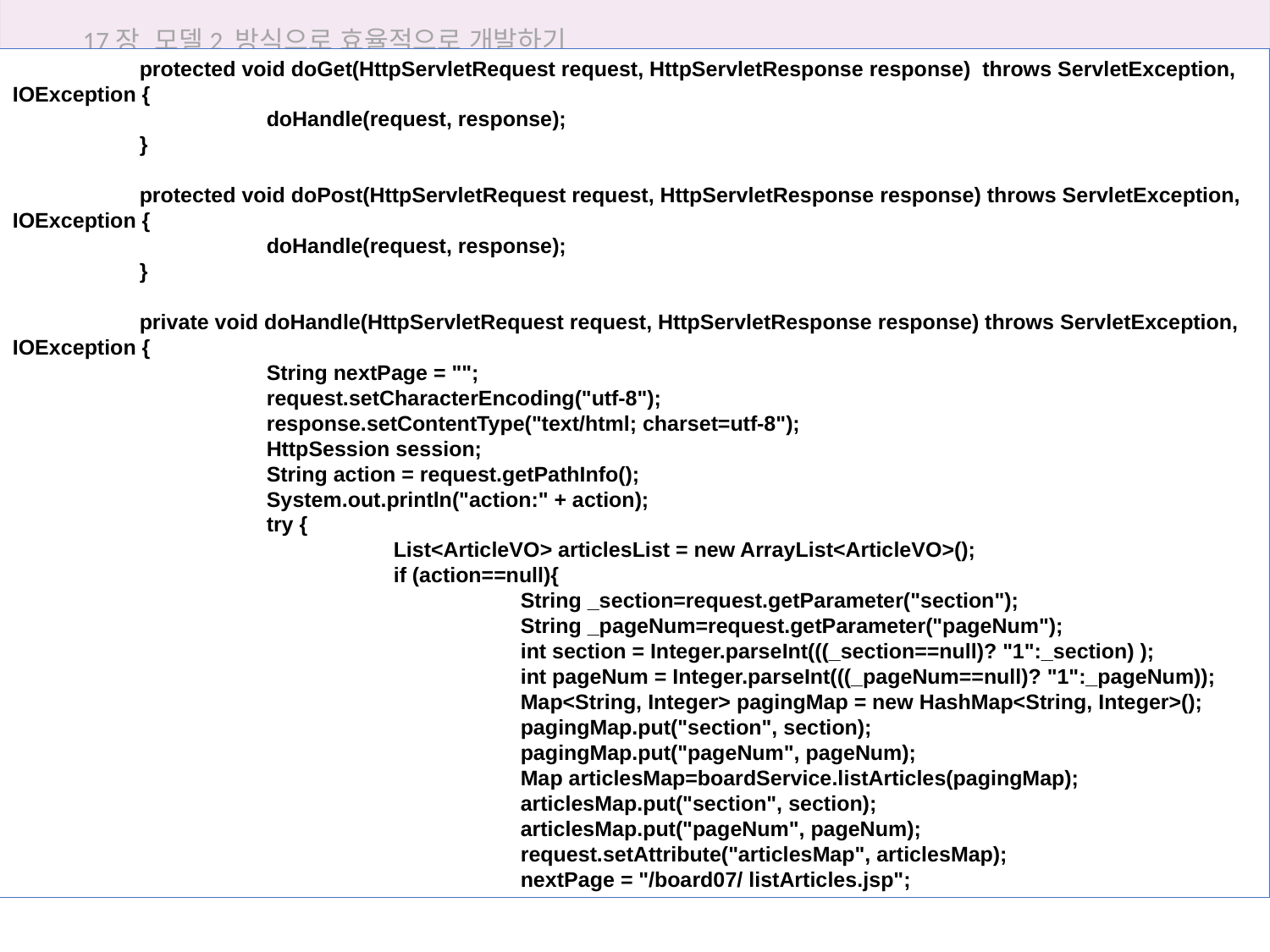

17장  모델2 방식으로 효율적으로 개발하기
	protected void doGet(HttpServletRequest request, HttpServletResponse response)  throws ServletException, IOException {
		doHandle(request, response);
	}

	protected void doPost(HttpServletRequest request, HttpServletResponse response) throws ServletException, IOException {
		doHandle(request, response);
	}

	private void doHandle(HttpServletRequest request, HttpServletResponse response) throws ServletException, IOException {
		String nextPage = "";
		request.setCharacterEncoding("utf-8");
		response.setContentType("text/html; charset=utf-8");
		HttpSession session;
		String action = request.getPathInfo();
		System.out.println("action:" + action);
		try {
			List<ArticleVO> articlesList = new ArrayList<ArticleVO>();
			if (action==null){
				String _section=request.getParameter("section");
				String _pageNum=request.getParameter("pageNum");
				int section = Integer.parseInt(((_section==null)? "1":_section) );
				int pageNum = Integer.parseInt(((_pageNum==null)? "1":_pageNum));
				Map<String, Integer> pagingMap = new HashMap<String, Integer>();
				pagingMap.put("section", section);
				pagingMap.put("pageNum", pageNum);
				Map articlesMap=boardService.listArticles(pagingMap);
				articlesMap.put("section", section);
				articlesMap.put("pageNum", pageNum);
				request.setAttribute("articlesMap", articlesMap);
				nextPage = "/board07/ listArticles.jsp";